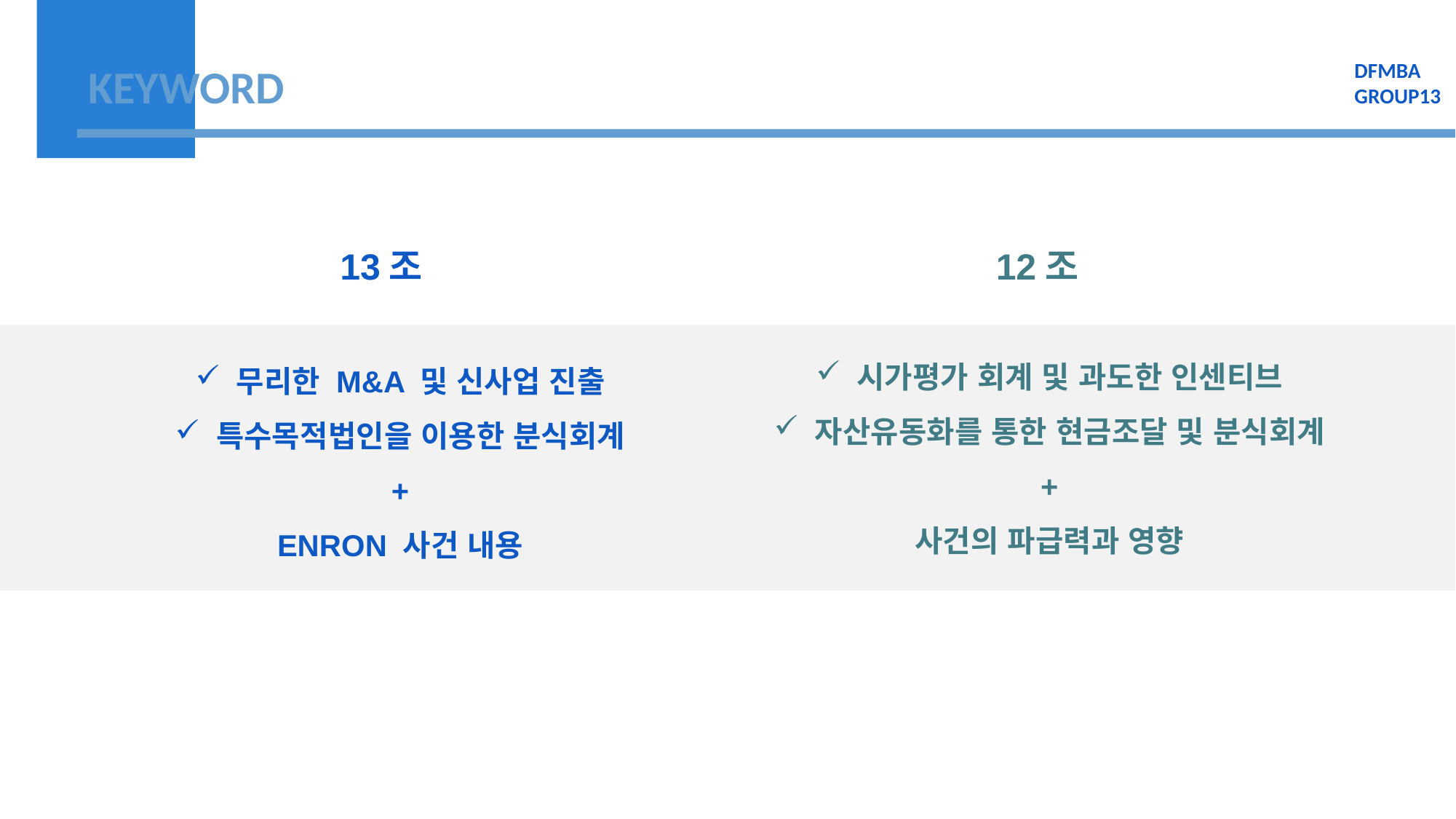

DFMBA
GROUP13
KEYWORD
13조
12조

시가평가 회계 및 과도한 인센티브
자산유동화를 통한 현금조달 및 분식회계
+
사건의 파급력과 영향
무리한 M&A 및 신사업 진출
특수목적법인을 이용한 분식회계
+
ENRON 사건 내용